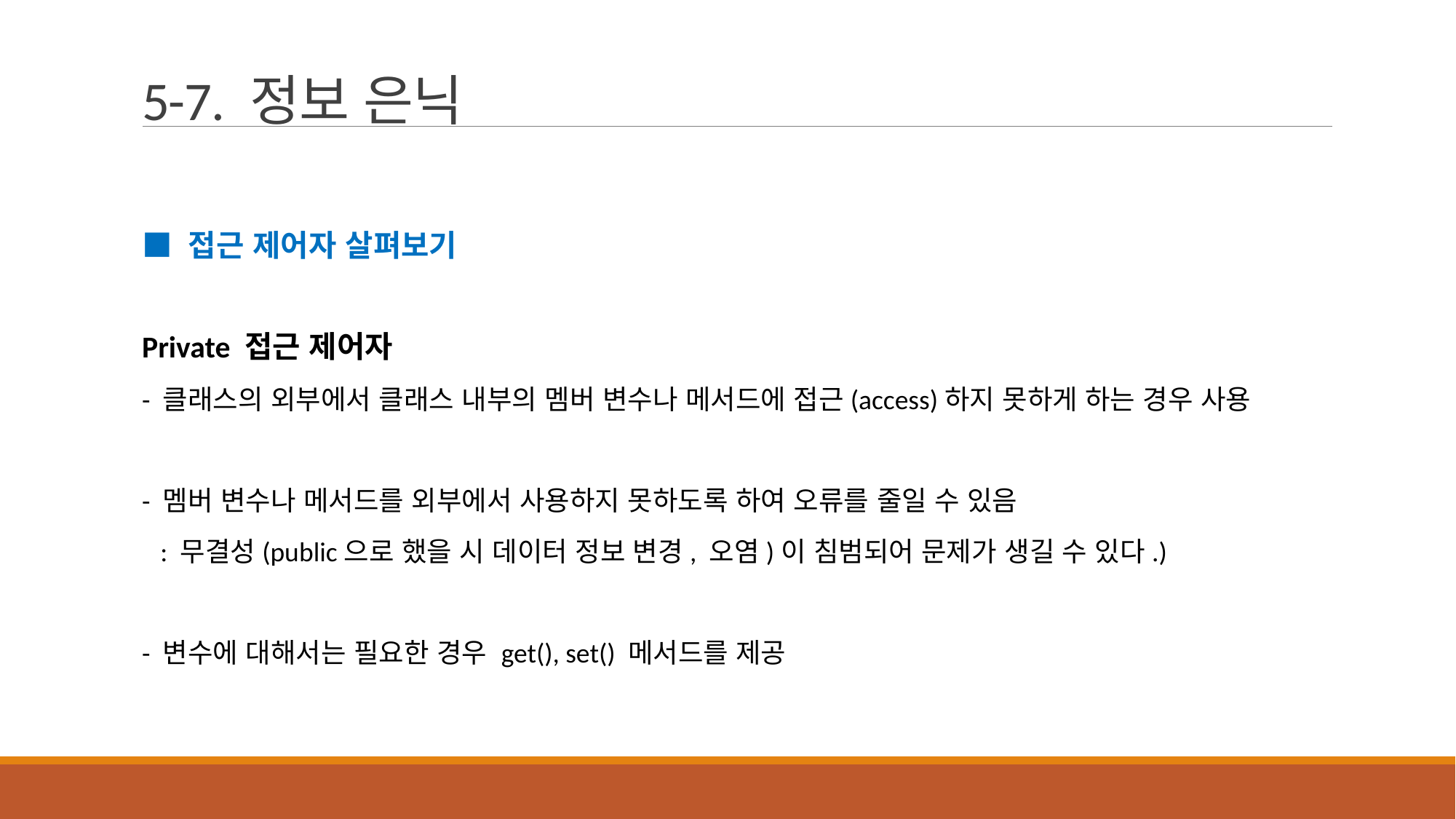

# 5-7. 정보 은닉
■ 접근 제어자 살펴보기

Private 접근 제어자
- 클래스의 외부에서 클래스 내부의 멤버 변수나 메서드에 접근(access)하지 못하게 하는 경우 사용

- 멤버 변수나 메서드를 외부에서 사용하지 못하도록 하여 오류를 줄일 수 있음
   : 무결성(public으로 했을 시 데이터 정보 변경, 오염)이 침범되어 문제가 생길 수 있다.)

- 변수에 대해서는 필요한 경우 get(), set() 메서드를 제공